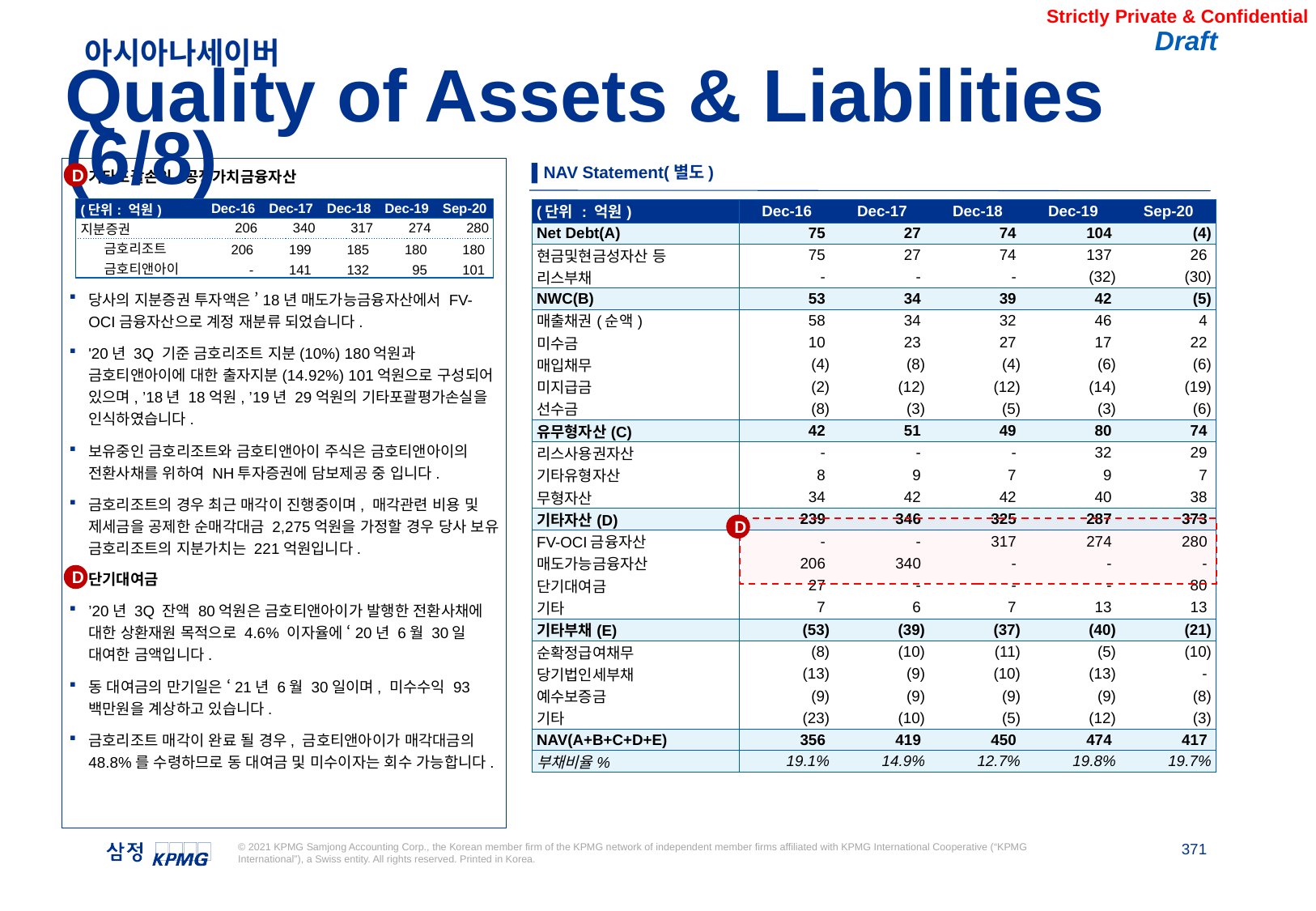

아시아나세이버
Quality of Assets & Liabilities (6/8)
▌NAV Statement(별도)

기타포괄손익-공정가치금융자산

당사의 지분증권 투자액은 ’18년 매도가능금융자산에서 FV-OCI금융자산으로 계정 재분류 되었습니다.
'20년 3Q 기준 금호리조트 지분(10%) 180억원과 금호티앤아이에 대한 출자지분(14.92%) 101억원으로 구성되어 있으며, ’18년 18억원, ’19년 29억원의 기타포괄평가손실을 인식하였습니다.
보유중인 금호리조트와 금호티앤아이 주식은 금호티앤아이의 전환사채를 위하여 NH투자증권에 담보제공 중 입니다.
금호리조트의 경우 최근 매각이 진행중이며, 매각관련 비용 및 제세금을 공제한 순매각대금 2,275억원을 가정할 경우 당사 보유 금호리조트의 지분가치는 221억원입니다.
단기대여금
’20년 3Q 잔액 80억원은 금호티앤아이가 발행한 전환사채에 대한 상환재원 목적으로 4.6% 이자율에 ‘20년 6월 30일 대여한 금액입니다.
동 대여금의 만기일은 ‘21년 6월 30일이며, 미수수익 93백만원을 계상하고 있습니다.
금호리조트 매각이 완료 될 경우, 금호티앤아이가 매각대금의 48.8%를 수령하므로 동 대여금 및 미수이자는 회수 가능합니다.

D
| (단위: 억원) |  | Dec-16 | Dec-17 | Dec-18 | Dec-19 | Sep-20 |
| --- | --- | --- | --- | --- | --- | --- |
| 지분증권 |  | 206 | 340 | 317 | 274 | 280 |
|  | 금호리조트 | 206 | 199 | 185 | 180 | 180 |
|  | 금호티앤아이 | - | 141 | 132 | 95 | 101 |
| (단위 : 억원) | Dec-16 | Dec-17 | Dec-18 | Dec-19 | Sep-20 |
| --- | --- | --- | --- | --- | --- |
| Net Debt(A) | 75 | 27 | 74 | 104 | (4) |
| 현금및현금성자산 등 | 75 | 27 | 74 | 137 | 26 |
| 리스부채 | - | - | - | (32) | (30) |
| NWC(B) | 53 | 34 | 39 | 42 | (5) |
| 매출채권(순액) | 58 | 34 | 32 | 46 | 4 |
| 미수금 | 10 | 23 | 27 | 17 | 22 |
| 매입채무 | (4) | (8) | (4) | (6) | (6) |
| 미지급금 | (2) | (12) | (12) | (14) | (19) |
| 선수금 | (8) | (3) | (5) | (3) | (6) |
| 유무형자산(C) | 42 | 51 | 49 | 80 | 74 |
| 리스사용권자산 | - | - | - | 32 | 29 |
| 기타유형자산 | 8 | 9 | 7 | 9 | 7 |
| 무형자산 | 34 | 42 | 42 | 40 | 38 |
| 기타자산(D) | 239 | 346 | 325 | 287 | 373 |
| FV-OCI금융자산 | - | - | 317 | 274 | 280 |
| 매도가능금융자산 | 206 | 340 | - | - | - |
| 단기대여금 | 27 | - | - | - | 80 |
| 기타 | 7 | 6 | 7 | 13 | 13 |
| 기타부채(E) | (53) | (39) | (37) | (40) | (21) |
| 순확정급여채무 | (8) | (10) | (11) | (5) | (10) |
| 당기법인세부채 | (13) | (9) | (10) | (13) | - |
| 예수보증금 | (9) | (9) | (9) | (9) | (8) |
| 기타 | (23) | (10) | (5) | (12) | (3) |
| NAV(A+B+C+D+E) | 356 | 419 | 450 | 474 | 417 |
| 부채비율% | 19.1% | 14.9% | 12.7% | 19.8% | 19.7% |
D

D